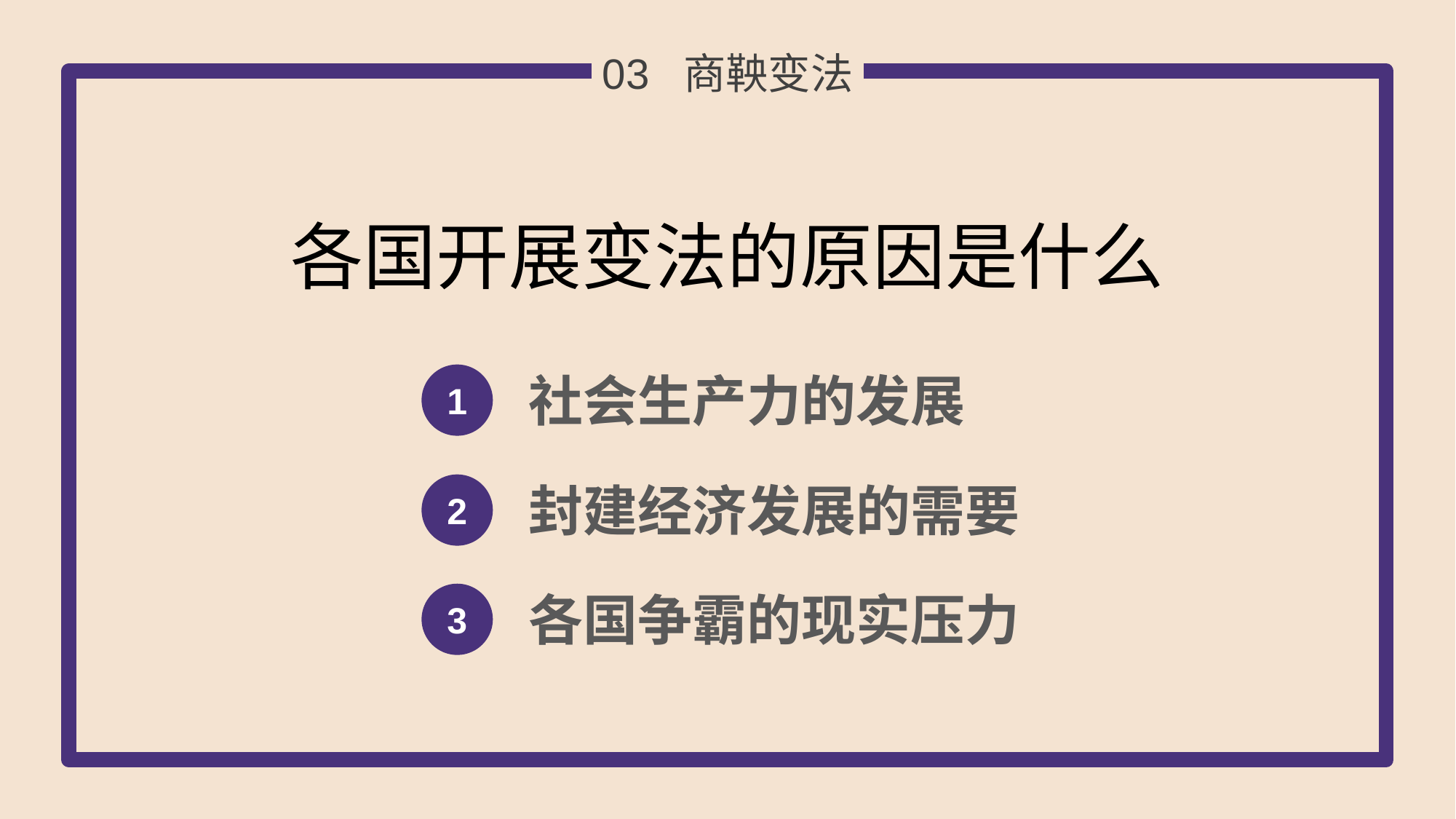

03  商鞅变法

各国开展变法的原因是什么
社会生产力的发展
1
封建经济发展的需要
2
各国争霸的现实压力
3